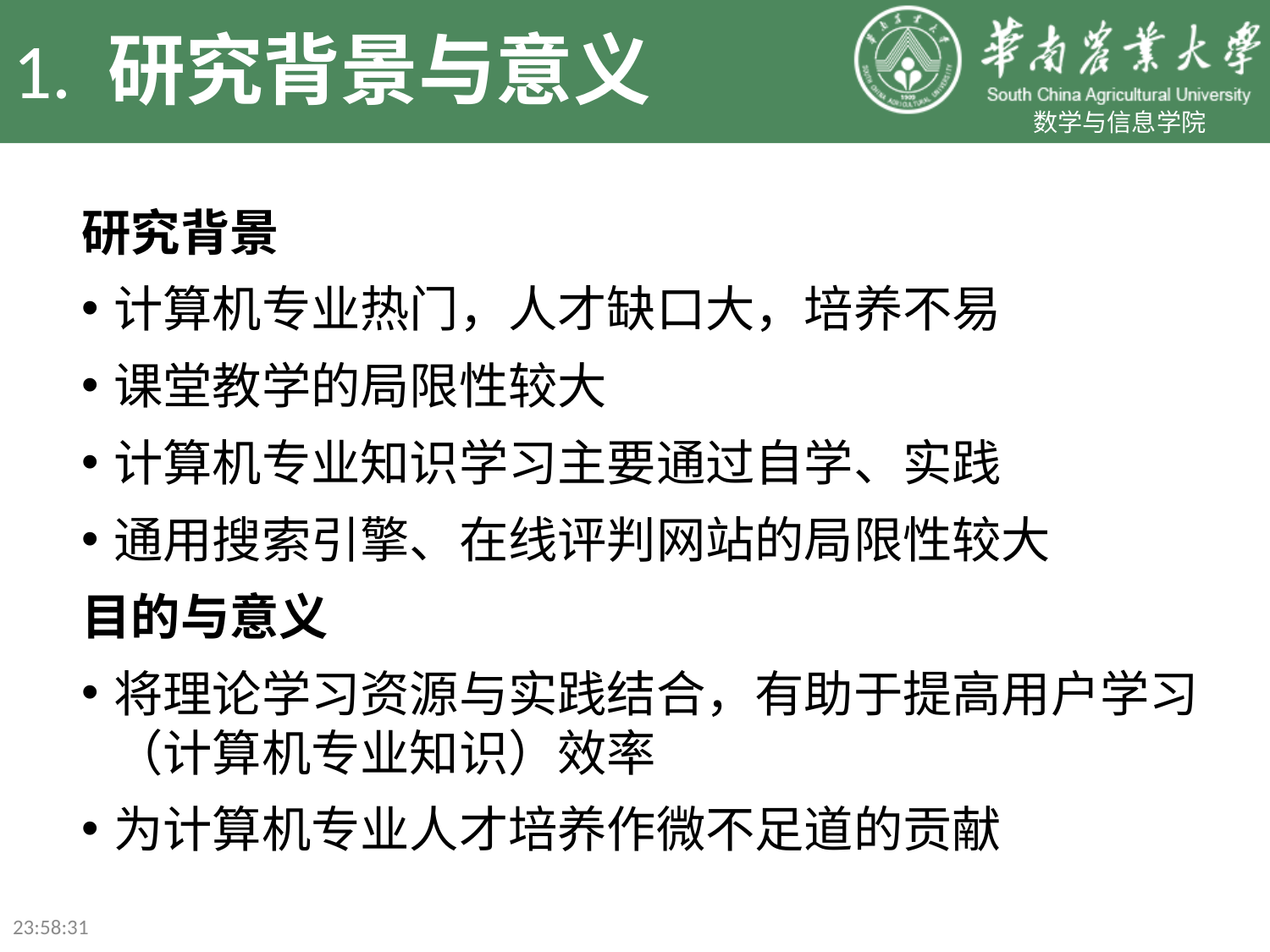

# 1. 研究背景与意义
研究背景
计算机专业热门，人才缺口大，培养不易
课堂教学的局限性较大
计算机专业知识学习主要通过自学、实践
通用搜索引擎、在线评判网站的局限性较大
目的与意义
将理论学习资源与实践结合，有助于提高用户学习（计算机专业知识）效率
为计算机专业人才培养作微不足道的贡献

23:58:31